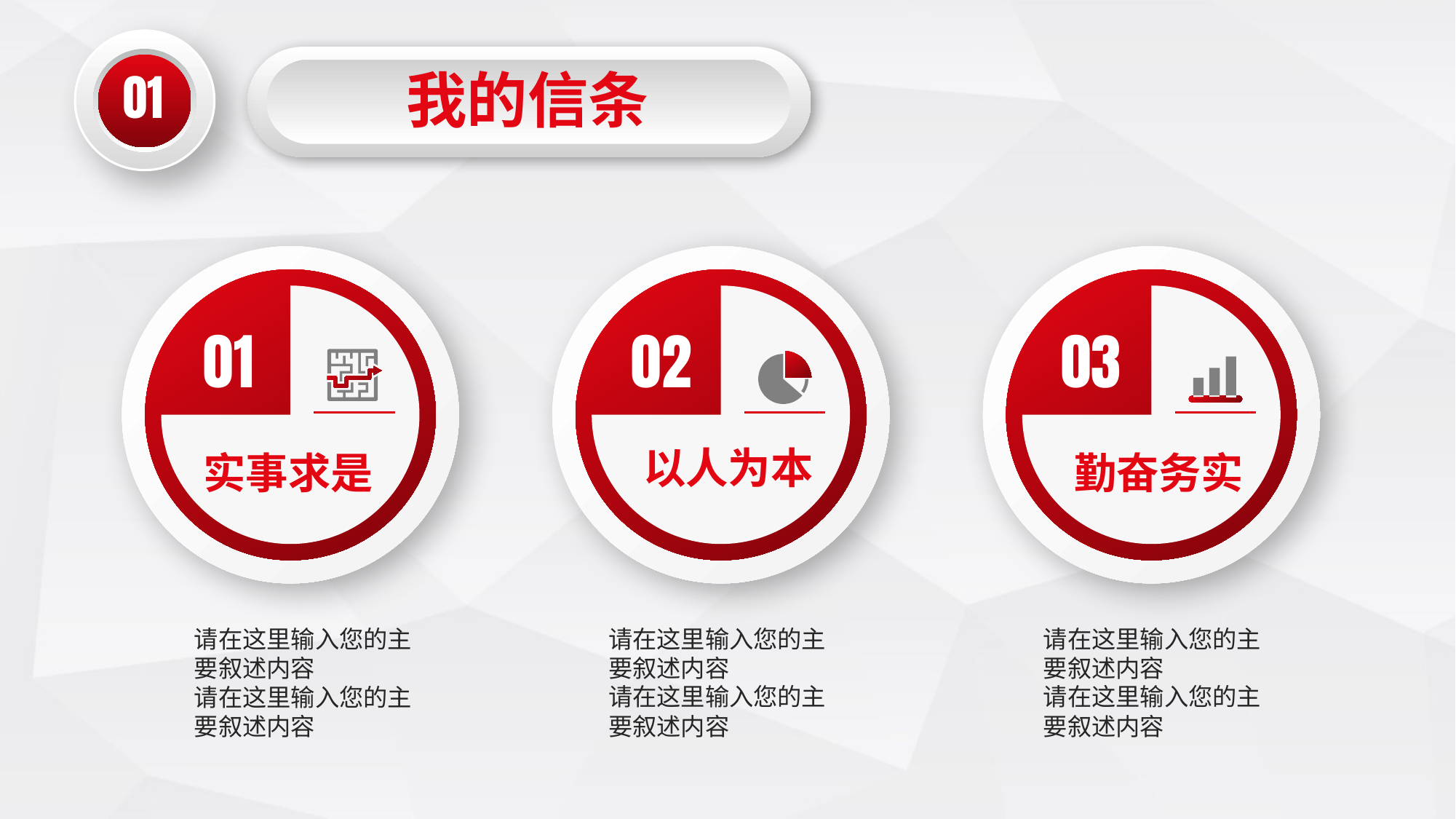

01

我的信条

01

实事求是

02

以人为本

03

勤奋务实
请在这里输入您的主要叙述内容
请在这里输入您的主要叙述内容

请在这里输入您的主要叙述内容
请在这里输入您的主要叙述内容

请在这里输入您的主要叙述内容
请在这里输入您的主要叙述内容